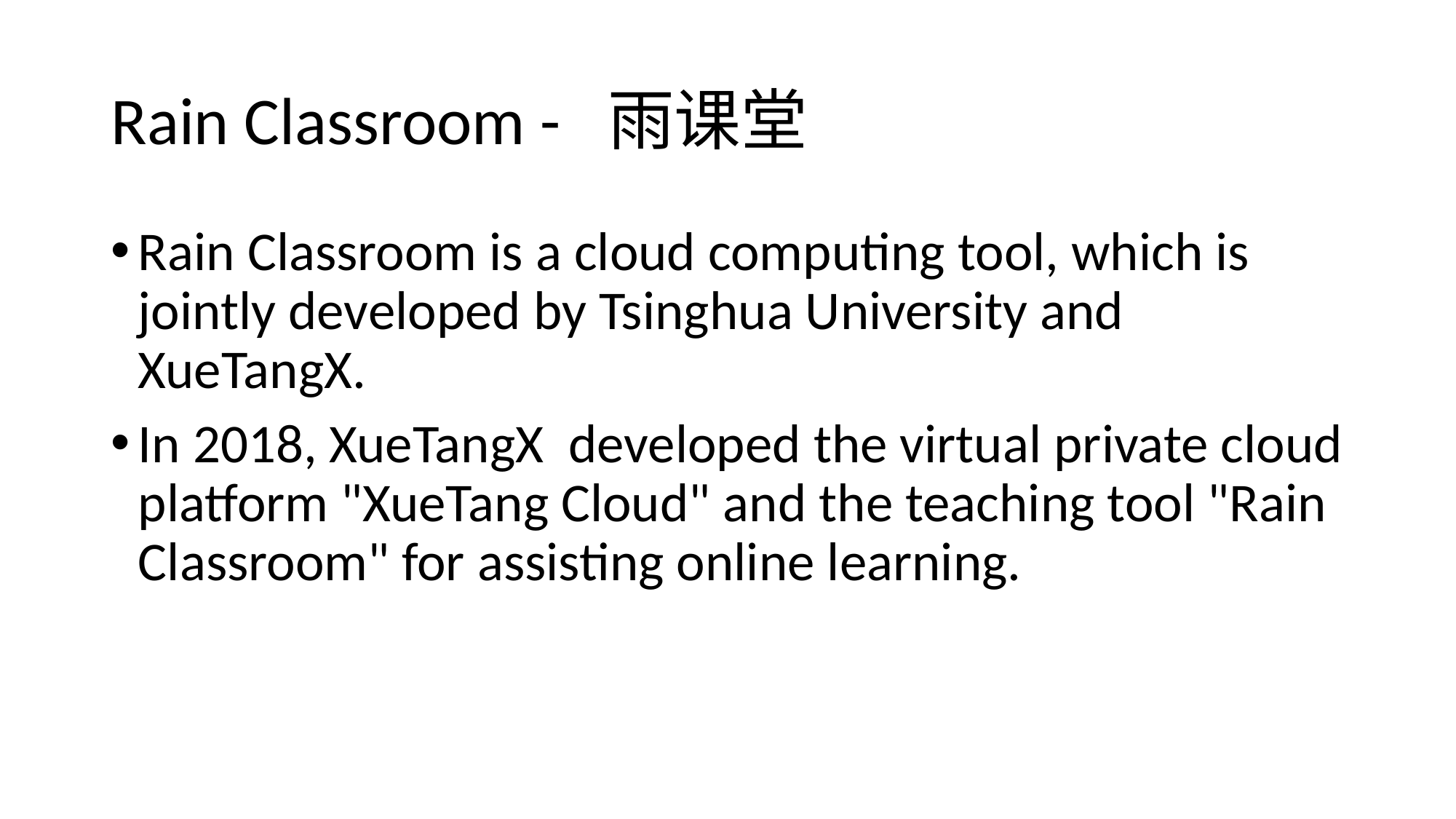

# Rain Classroom -  雨课堂
Rain Classroom is a cloud computing tool, which is jointly developed by Tsinghua University and XueTangX.
In 2018, XueTangX  developed the virtual private cloud platform "XueTang Cloud" and the teaching tool "Rain Classroom" for assisting online learning.